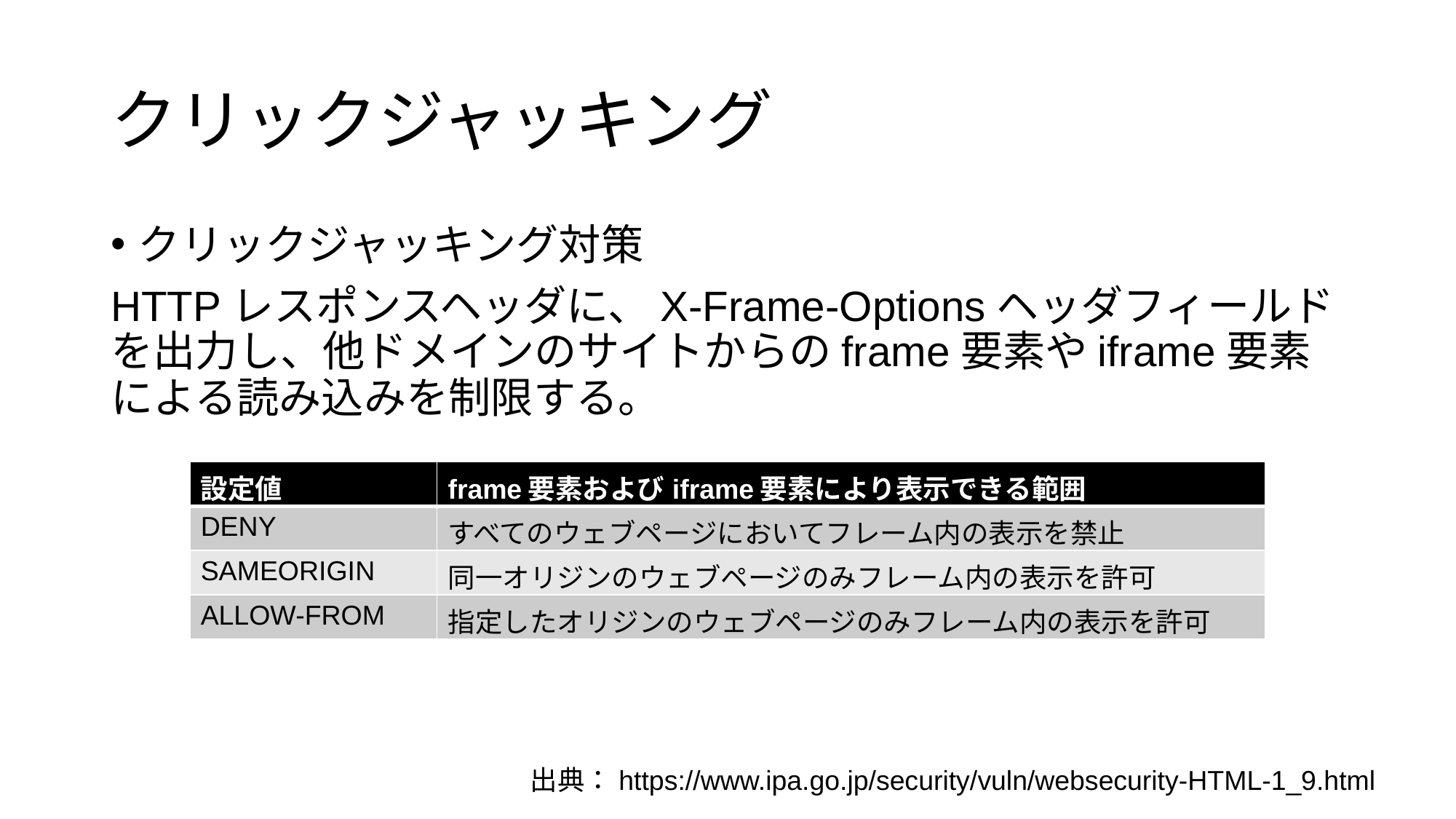

# クリックジャッキング
クリックジャッキング対策
HTTPレスポンスヘッダに、X-Frame-Optionsヘッダフィールドを出力し、他ドメインのサイトからのframe要素やiframe要素による読み込みを制限する。

| 設定値 | frame要素およびiframe要素により表示できる範囲 |
| --- | --- |
| DENY | すべてのウェブページにおいてフレーム内の表示を禁止 |
| SAMEORIGIN | 同一オリジンのウェブページのみフレーム内の表示を許可 |
| ALLOW-FROM | 指定したオリジンのウェブページのみフレーム内の表示を許可 |
出典：https://www.ipa.go.jp/security/vuln/websecurity-HTML-1_9.html